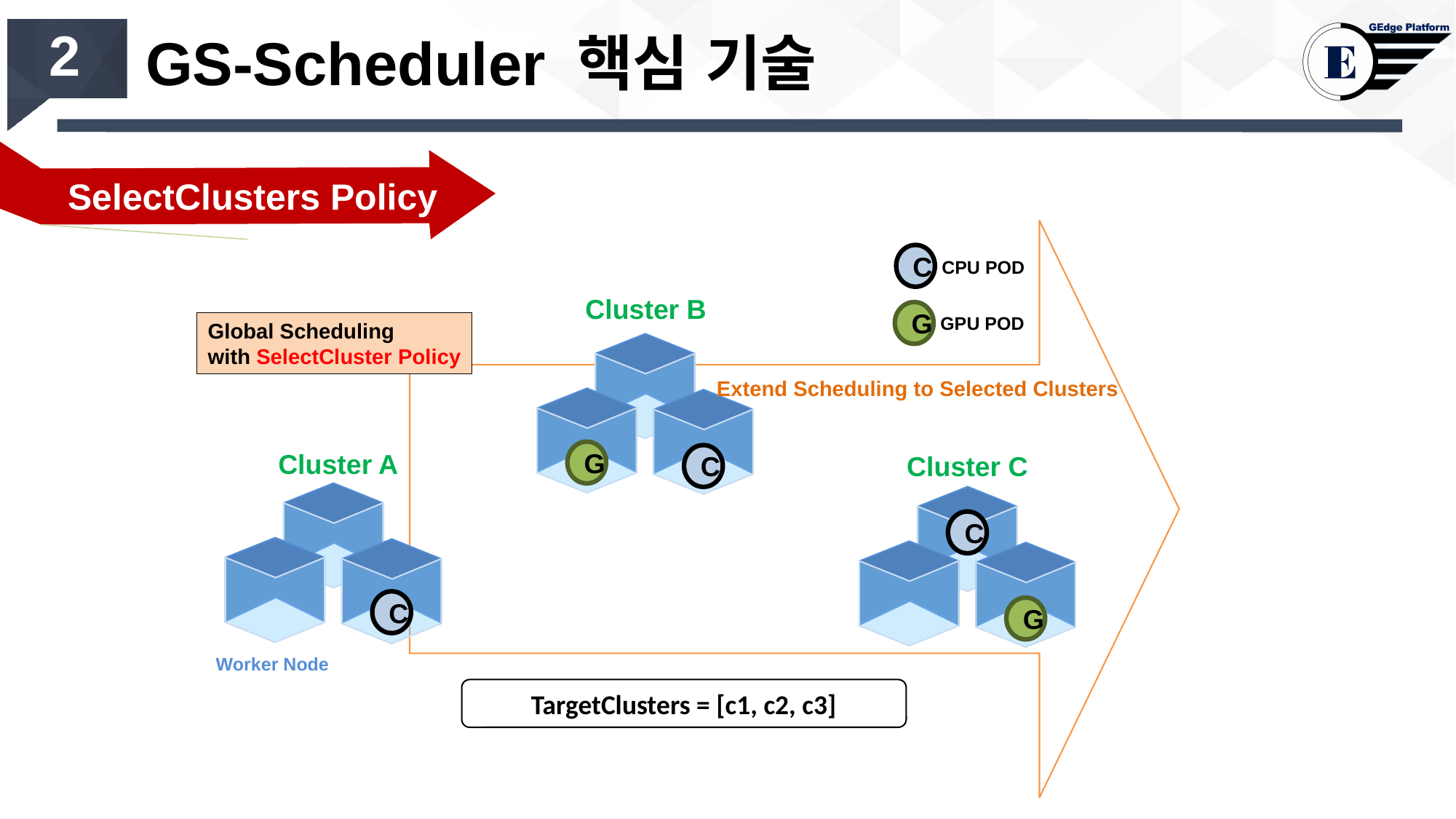

# GS-Scheduler 핵심 기술
2

SelectClusters Policy

C
CPU POD
Cluster B
G
GPU POD
Global Scheduling
with SelectCluster Policy

Extend Scheduling to Selected Clusters

Cluster A
G
Cluster C
C

C

C
G
Worker Node
TargetClusters = [c1, c2, c3]